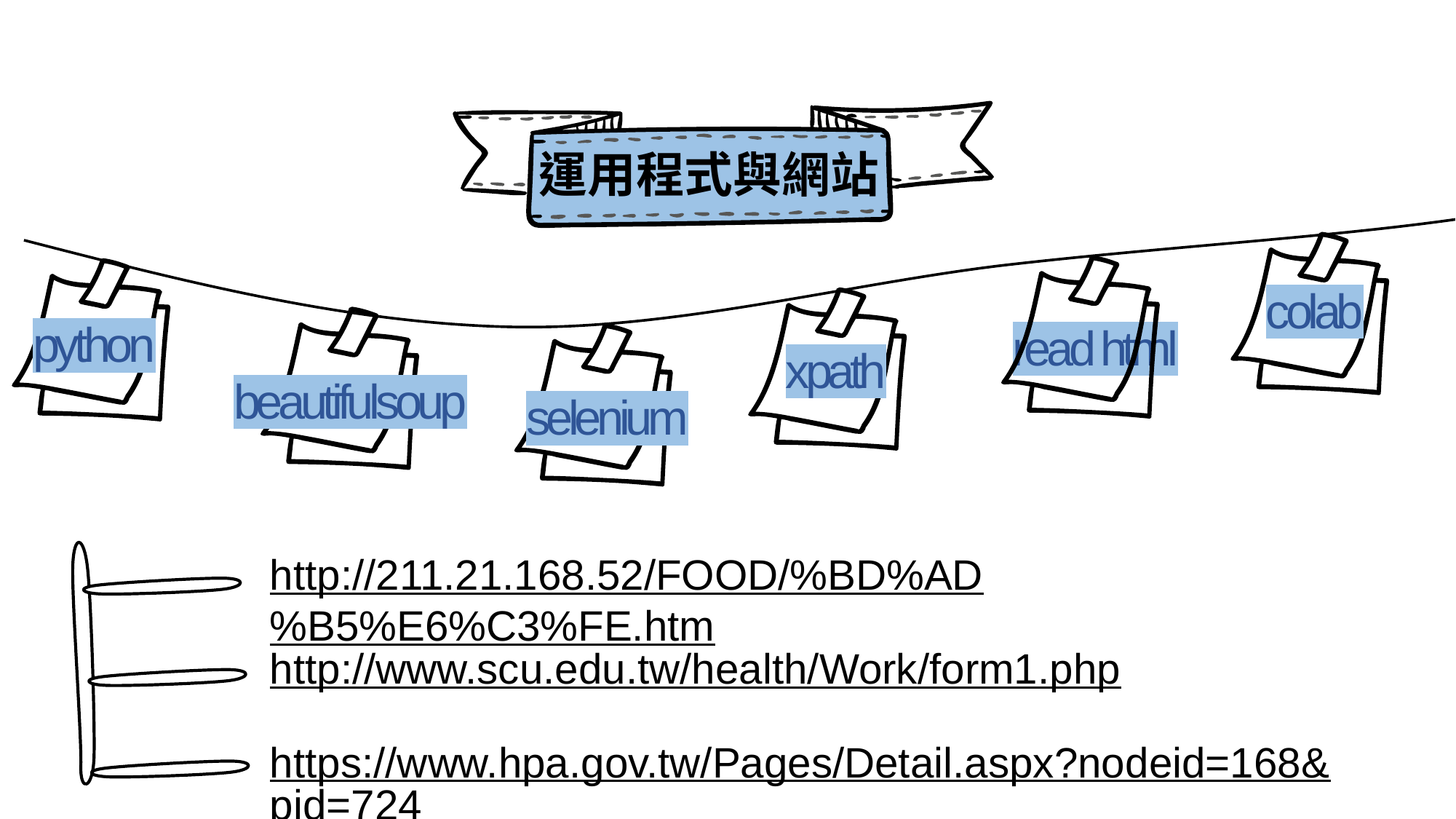

運用程式與網站

colab

python
read html

xpath
beautifulsoup
selenium

http://211.21.168.52/FOOD/%BD%AD%B5%E6%C3%FE.htm

http://www.scu.edu.tw/health/Work/form1.php

https://www.hpa.gov.tw/Pages/Detail.aspx?nodeid=168&pid=724